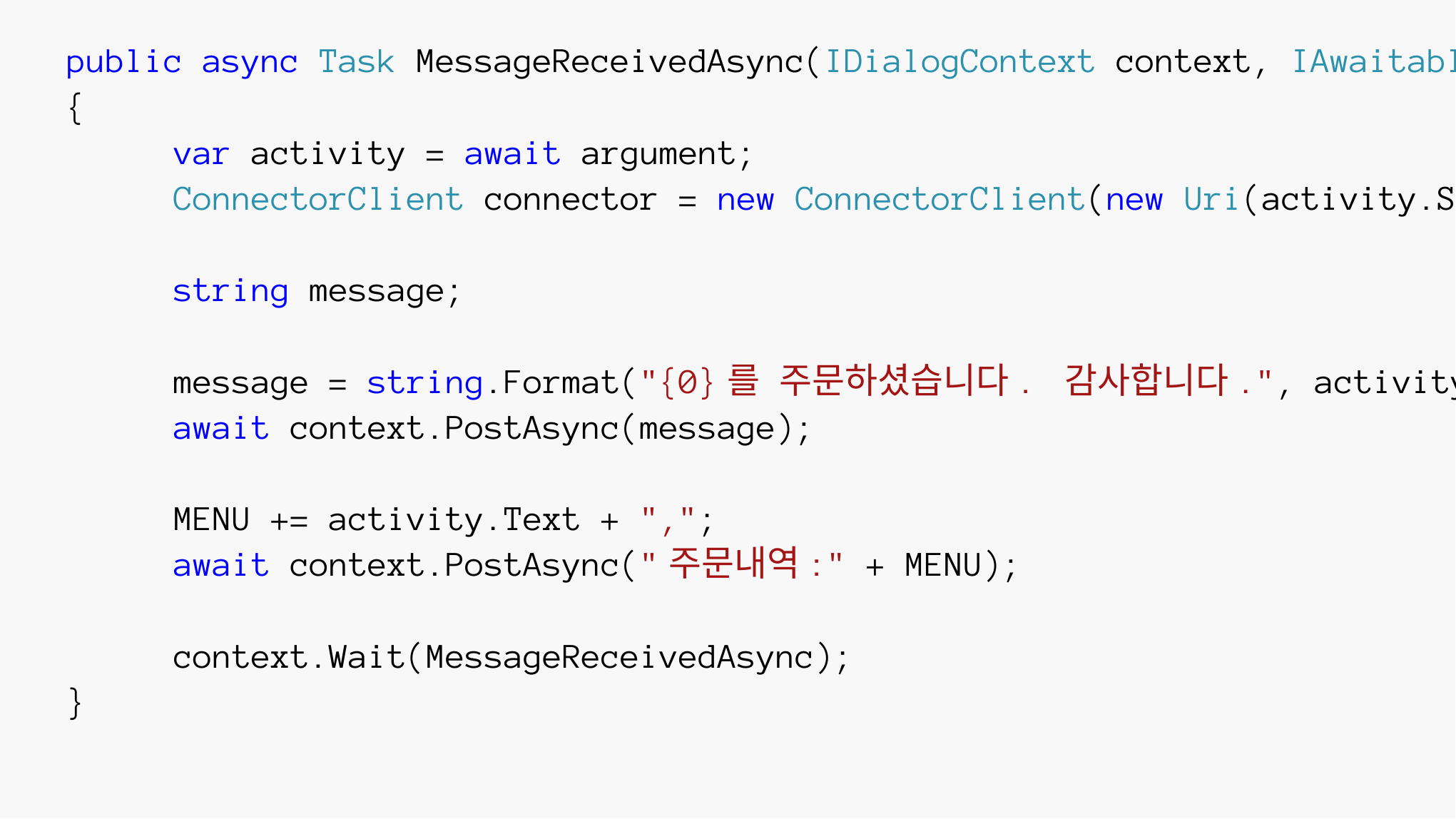

public async Task MessageReceivedAsync(IDialogContext context, IAwaitable<IMessageActivity> argument)
{
	var activity = await argument;
	ConnectorClient connector = new ConnectorClient(new Uri(activity.ServiceUrl));

	string message;

	message = string.Format("{0}를 주문하셨습니다. 감사합니다.", activity.Text);
 	await context.PostAsync(message);

	MENU += activity.Text + ",";
	await context.PostAsync("주문내역:" + MENU);

	context.Wait(MessageReceivedAsync);
}